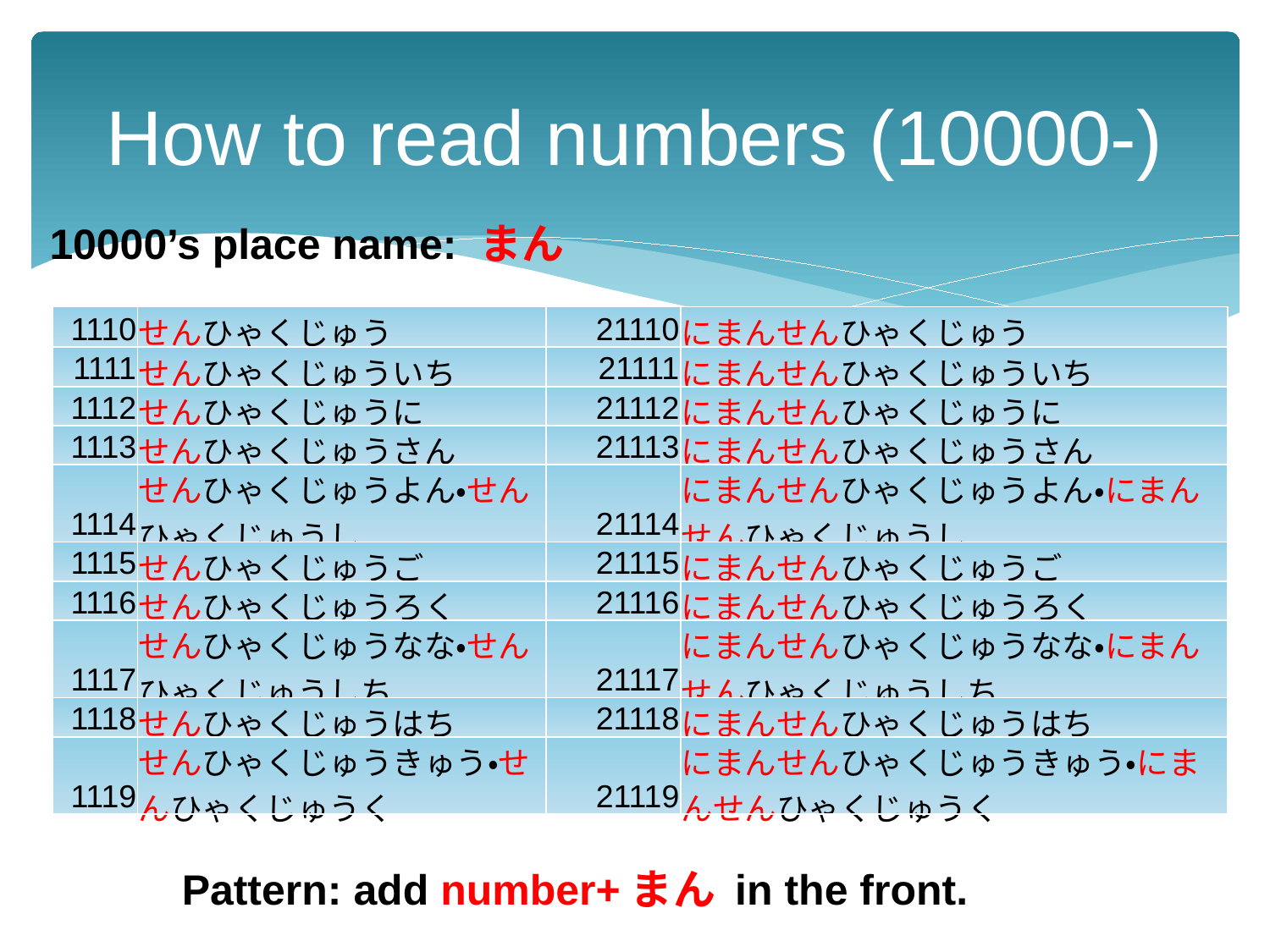

# How to read numbers (10000-)
10000’s place name: まん
| 1110 | せんひゃくじゅう | 21110 | にまんせんひゃくじゅう |
| --- | --- | --- | --- |
| 1111 | せんひゃくじゅういち | 21111 | にまんせんひゃくじゅういち |
| 1112 | せんひゃくじゅうに | 21112 | にまんせんひゃくじゅうに |
| 1113 | せんひゃくじゅうさん | 21113 | にまんせんひゃくじゅうさん |
| 1114 | せんひゃくじゅうよん・せんひゃくじゅうし | 21114 | にまんせんひゃくじゅうよん・にまんせんひゃくじゅうし |
| 1115 | せんひゃくじゅうご | 21115 | にまんせんひゃくじゅうご |
| 1116 | せんひゃくじゅうろく | 21116 | にまんせんひゃくじゅうろく |
| 1117 | せんひゃくじゅうなな・せんひゃくじゅうしち | 21117 | にまんせんひゃくじゅうなな・にまんせんひゃくじゅうしち |
| 1118 | せんひゃくじゅうはち | 21118 | にまんせんひゃくじゅうはち |
| 1119 | せんひゃくじゅうきゅう・せんひゃくじゅうく | 21119 | にまんせんひゃくじゅうきゅう・にまんせんひゃくじゅうく |
Pattern: add number+まん in the front.